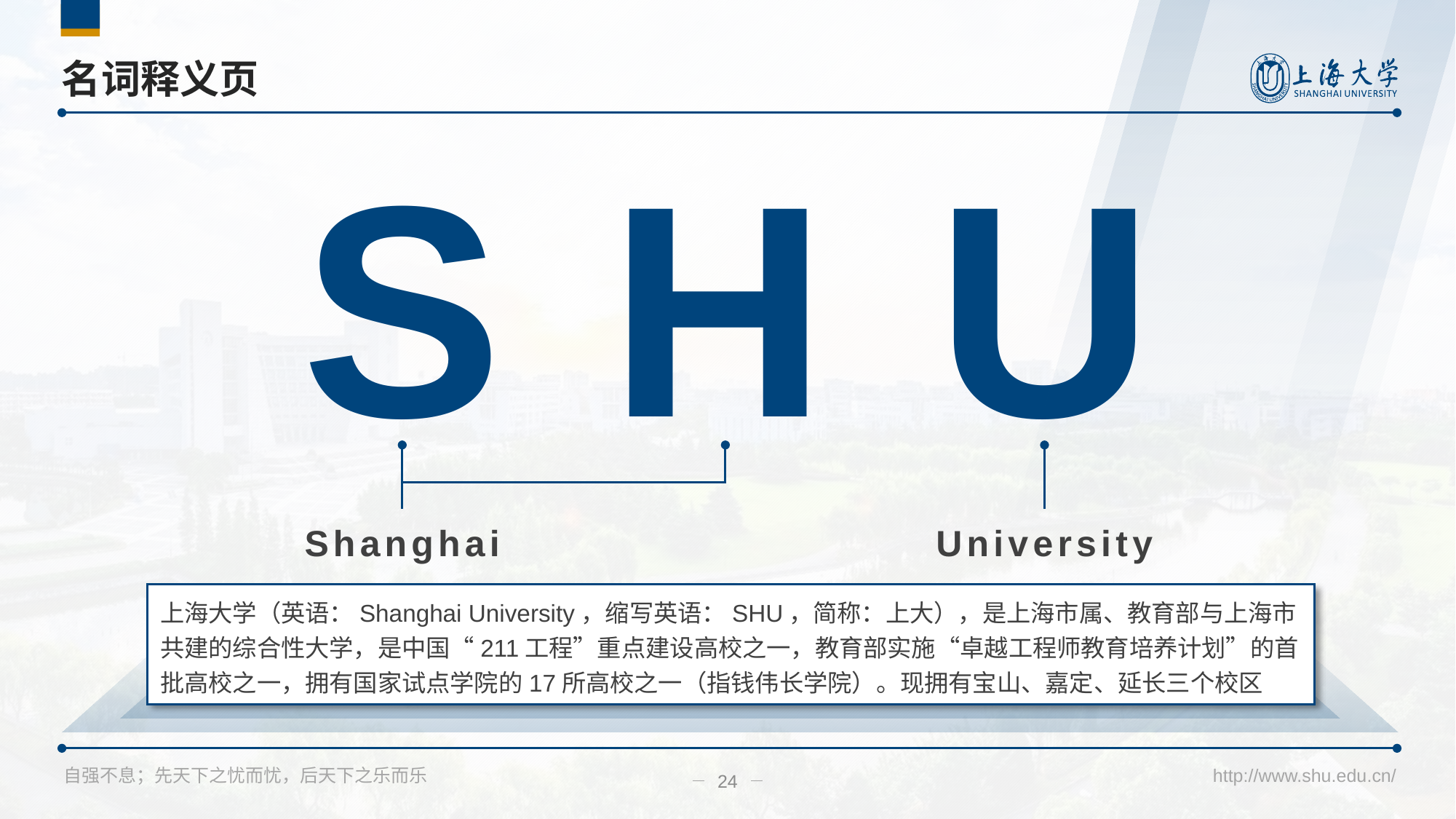

# 名词释义页
S
H
U

Shanghai
University

上海大学（英语：Shanghai University，缩写英语：SHU，简称：上大），是上海市属、教育部与上海市共建的综合性大学，是中国“211工程”重点建设高校之一，教育部实施“卓越工程师教育培养计划”的首批高校之一，拥有国家试点学院的17所高校之一（指钱伟长学院）。现拥有宝山、嘉定、延长三个校区
24